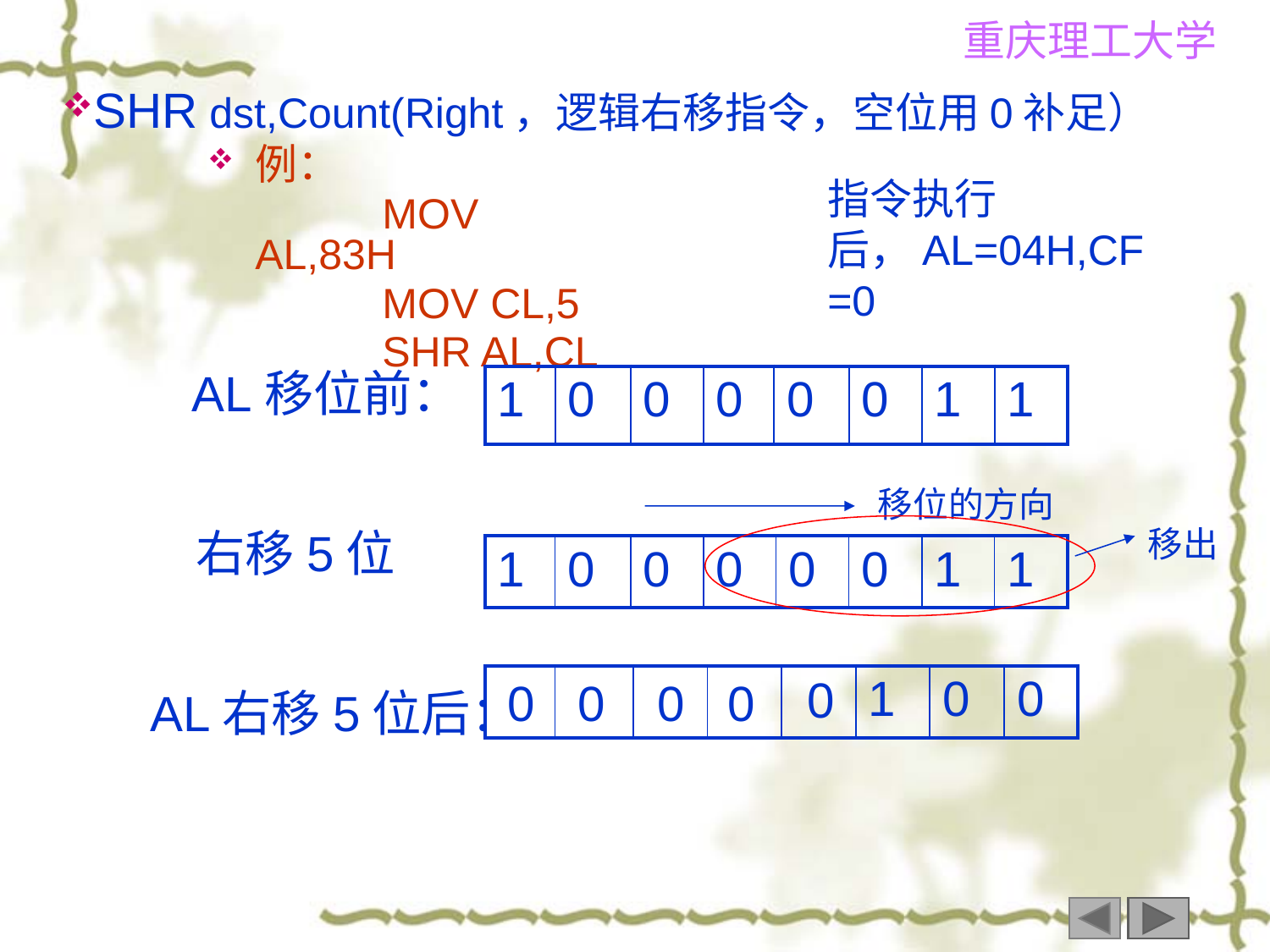

SHR dst,Count(Right，逻辑右移指令，空位用0补足）
例：
		MOV AL,83H
		MOV CL,5
		SHR AL,CL

指令执行后，AL=04H,CF=0
AL移位前：
| 1 | 0 | 0 | 0 | 0 | 0 | 1 | 1 |
| --- | --- | --- | --- | --- | --- | --- | --- |
移位的方向

右移5位

移出
| 1 | 0 | 0 | 0 | 0 | 0 | 1 | 1 |
| --- | --- | --- | --- | --- | --- | --- | --- |

0
|  |  |  |  |  | 1 | 0 | 0 |
| --- | --- | --- | --- | --- | --- | --- | --- |
0
0
0
0
AL右移5位后：